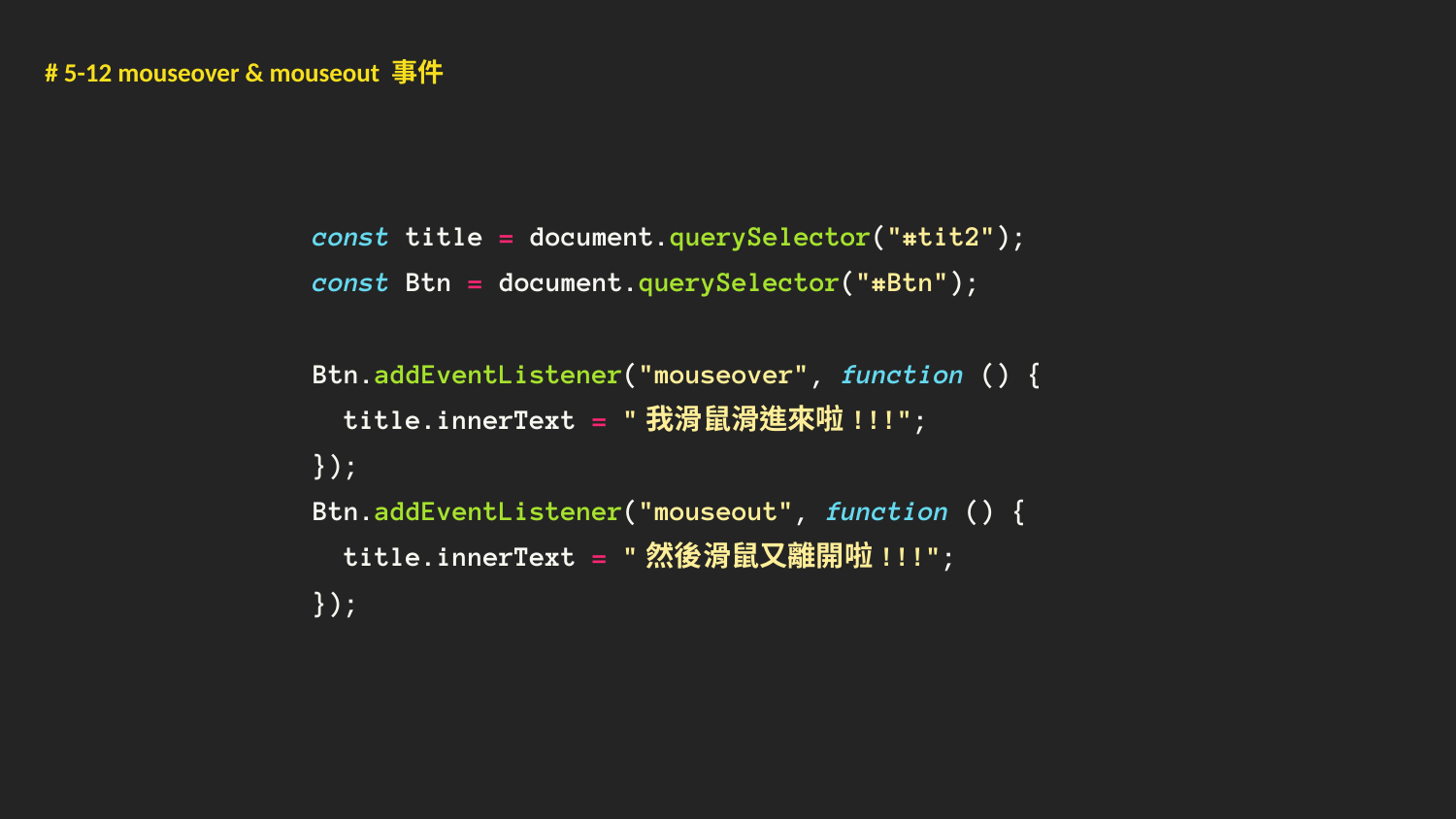

# 5-12 mouseover & mouseout 事件
      const title = document.querySelector("#tit2");
      const Btn = document.querySelector("#Btn");

      Btn.addEventListener("mouseover", function () {
        title.innerText = "我滑鼠滑進來啦!!!";
      });
      Btn.addEventListener("mouseout", function () {
        title.innerText = "然後滑鼠又離開啦!!!";
      });